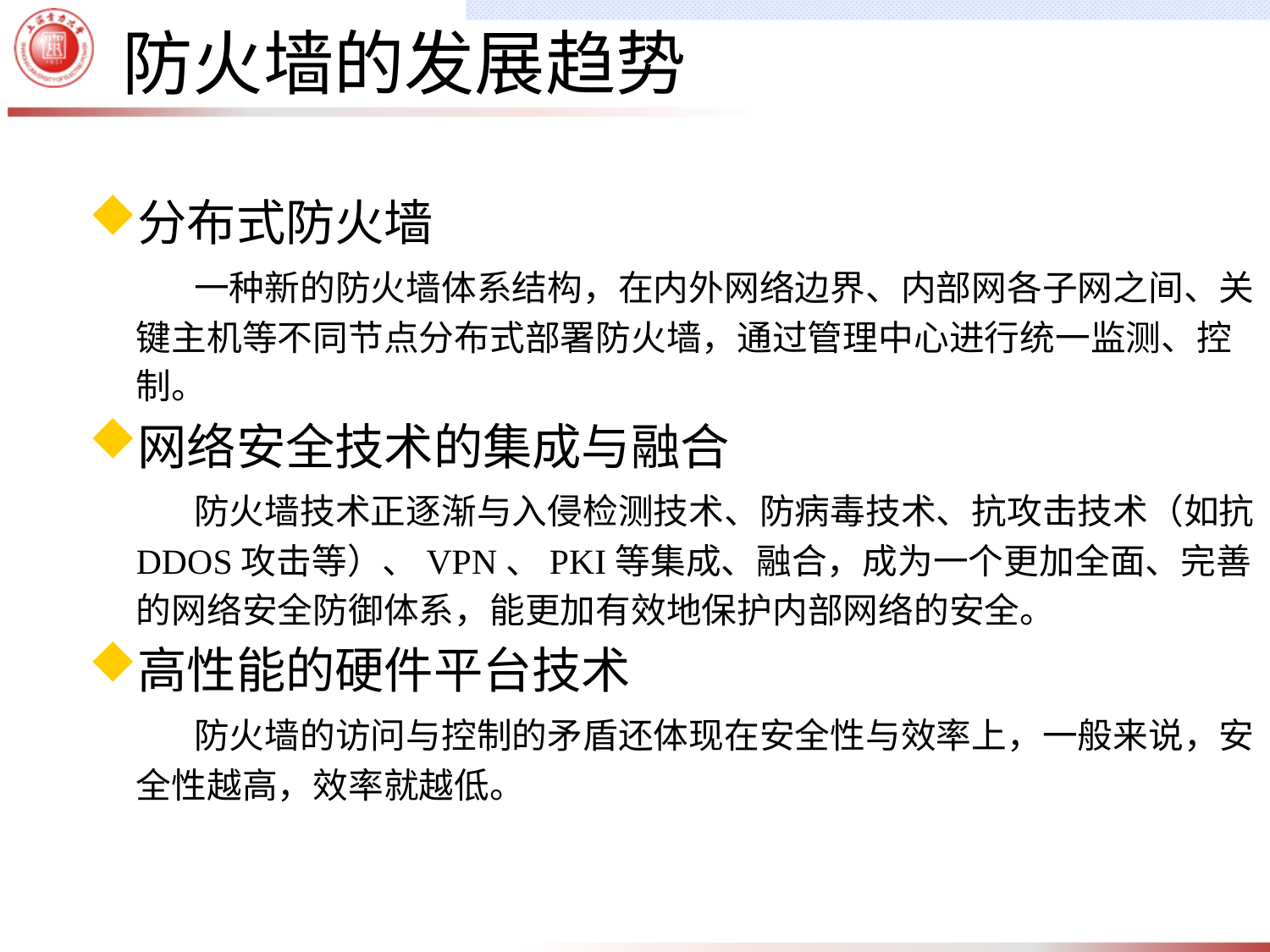

防火墙的发展趋势
分布式防火墙
          一种新的防火墙体系结构，在内外网络边界、内部网各子网之间、关键主机等不同节点分布式部署防火墙，通过管理中心进行统一监测、控制。
网络安全技术的集成与融合
          防火墙技术正逐渐与入侵检测技术、防病毒技术、抗攻击技术（如抗DDOS攻击等）、VPN、PKI等集成、融合，成为一个更加全面、完善的网络安全防御体系，能更加有效地保护内部网络的安全。
高性能的硬件平台技术
          防火墙的访问与控制的矛盾还体现在安全性与效率上，一般来说，安全性越高，效率就越低。